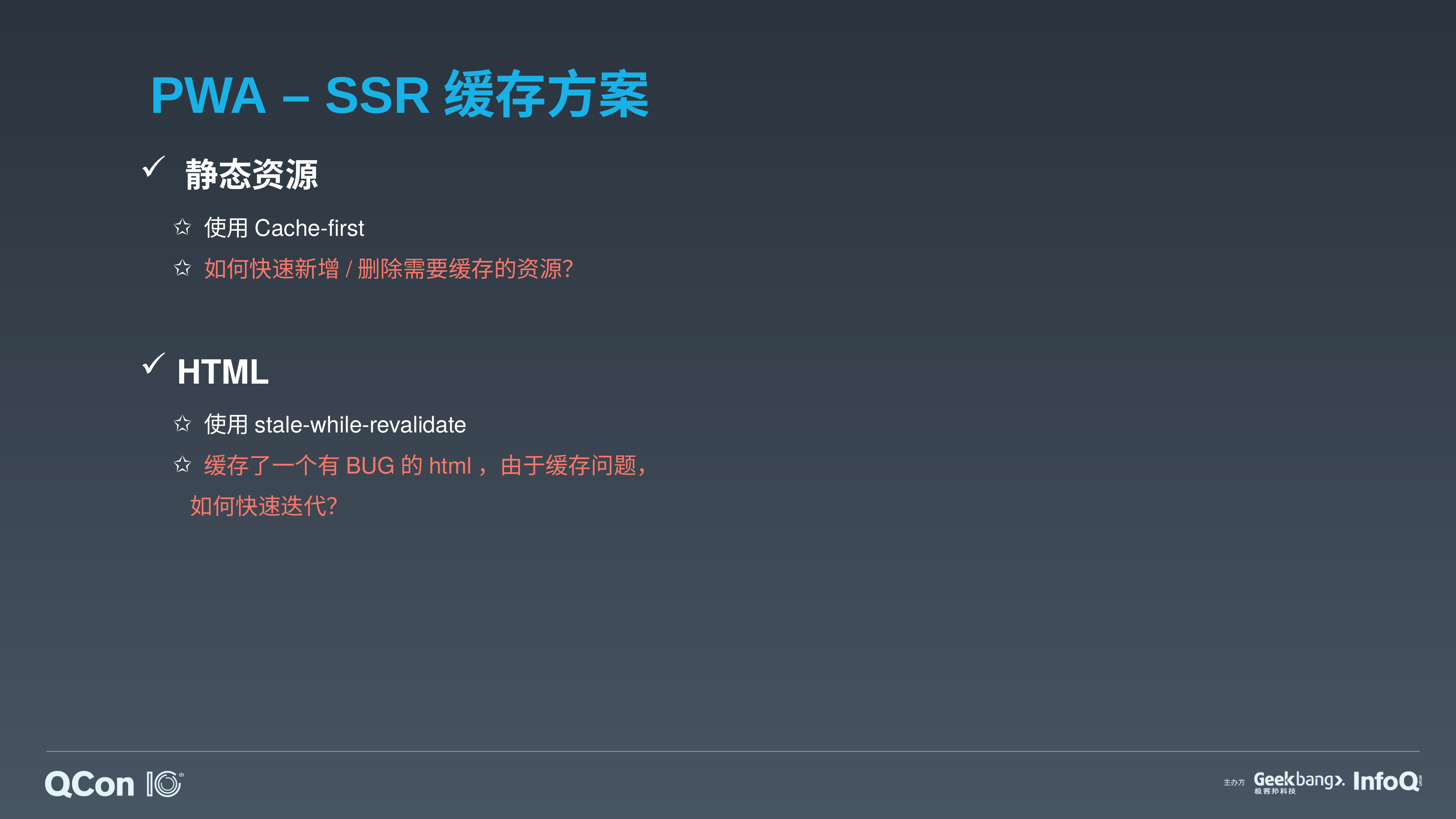

# PWA – SSR缓存方案
 静态资源
 使用Cache-first
 如何快速新增/删除需要缓存的资源？

 HTML
 使用stale-while-revalidate
 缓存了一个有BUG的html，由于缓存问题，如何快速迭代？